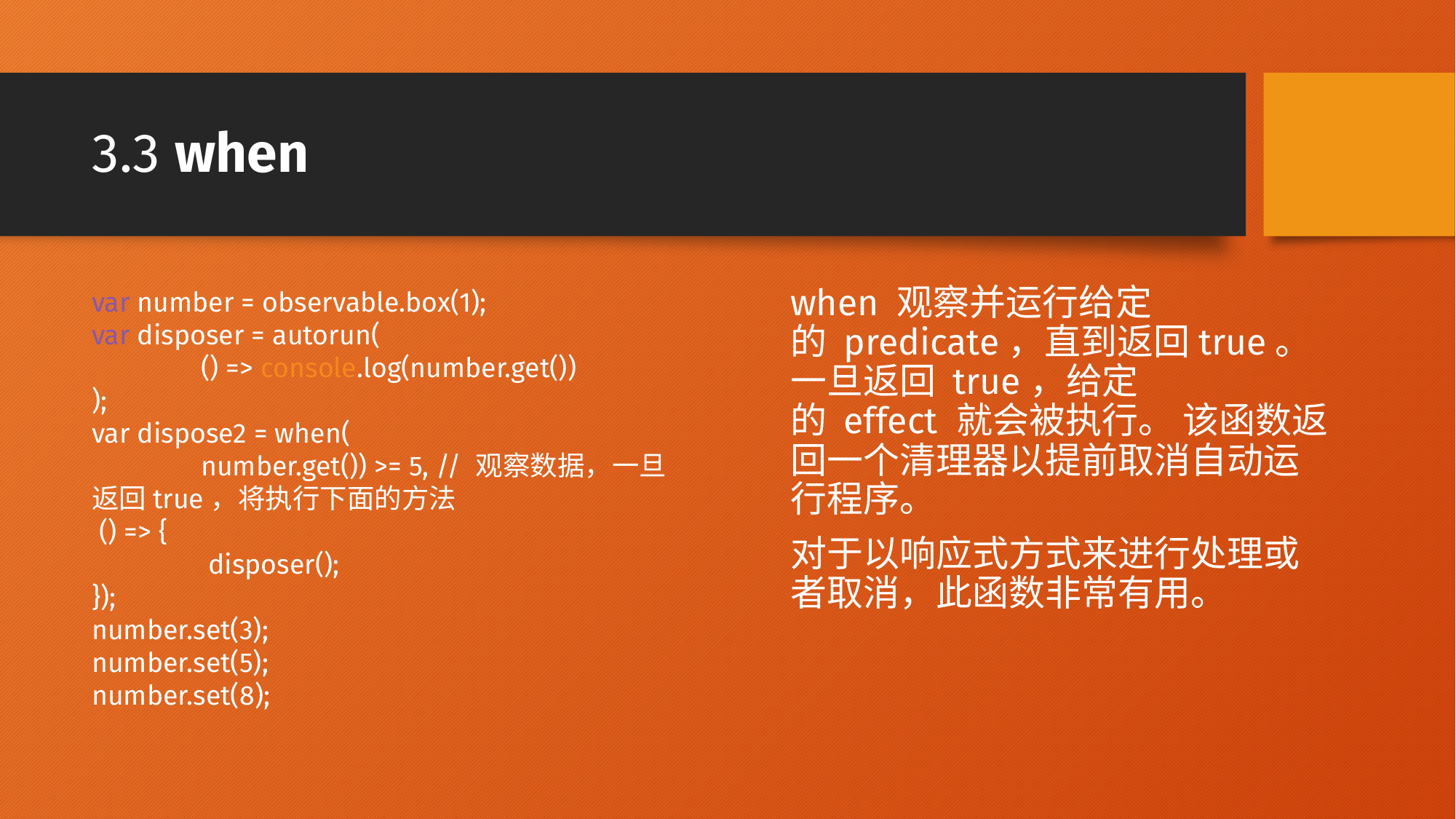

# 3.3 when
var number = observable.box(1);
var disposer = autorun(
	() => console.log(number.get())
);
var dispose2 = when(
	number.get()) >= 5, // 观察数据，一旦返回true，将执行下面的方法
 () => {
	 disposer();
});
number.set(3);
number.set(5);
number.set(8);
when 观察并运行给定的 predicate，直到返回true。 一旦返回 true，给定的 effect 就会被执行。 该函数返回一个清理器以提前取消自动运行程序。
对于以响应式方式来进行处理或者取消，此函数非常有用。